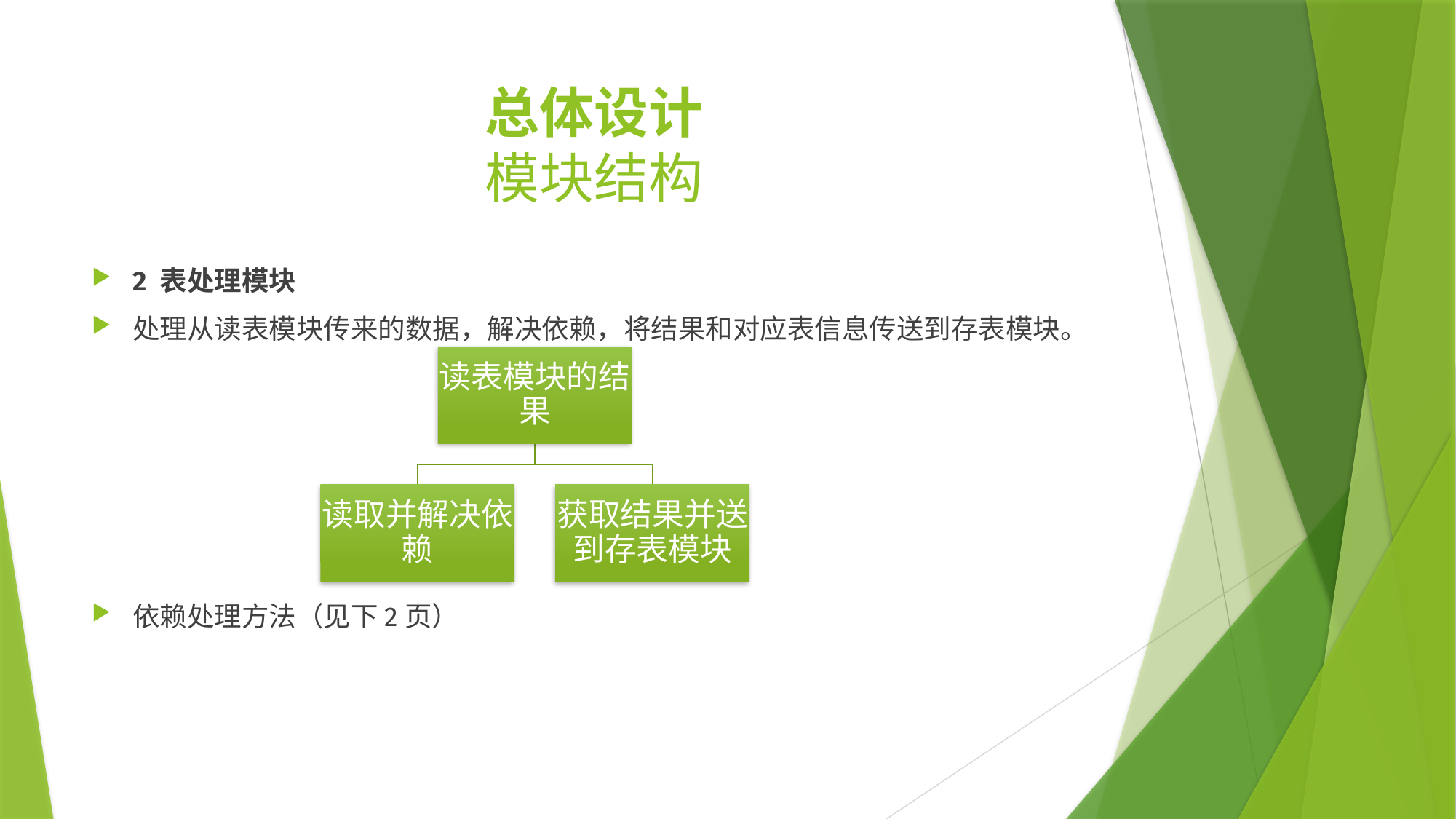

# 总体设计 模块结构
2 表处理模块
处理从读表模块传来的数据，解决依赖，将结果和对应表信息传送到存表模块。

依赖处理方法（见下2页）

读表模块的结果
读取并解决依赖
获取结果并送到存表模块